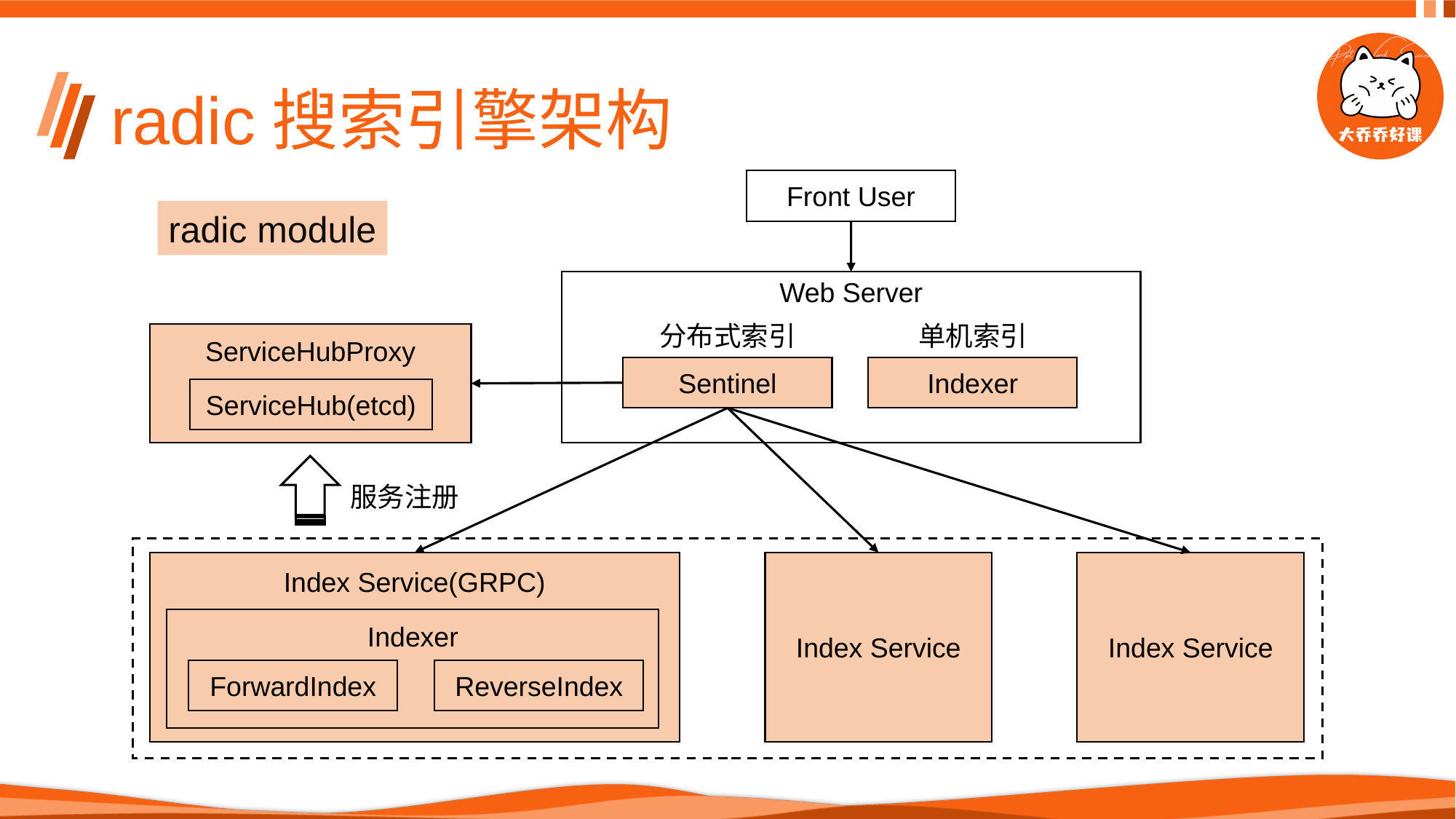

# radic搜索引擎架构
Front User
radic module
Web Server

分布式索引
单机索引
ServiceHubProxy

ServiceHub(etcd)
Sentinel
Indexer

服务注册

Index Service(GRPC)

Indexer

ReverseIndex
ForwardIndex
Index Service
Index Service